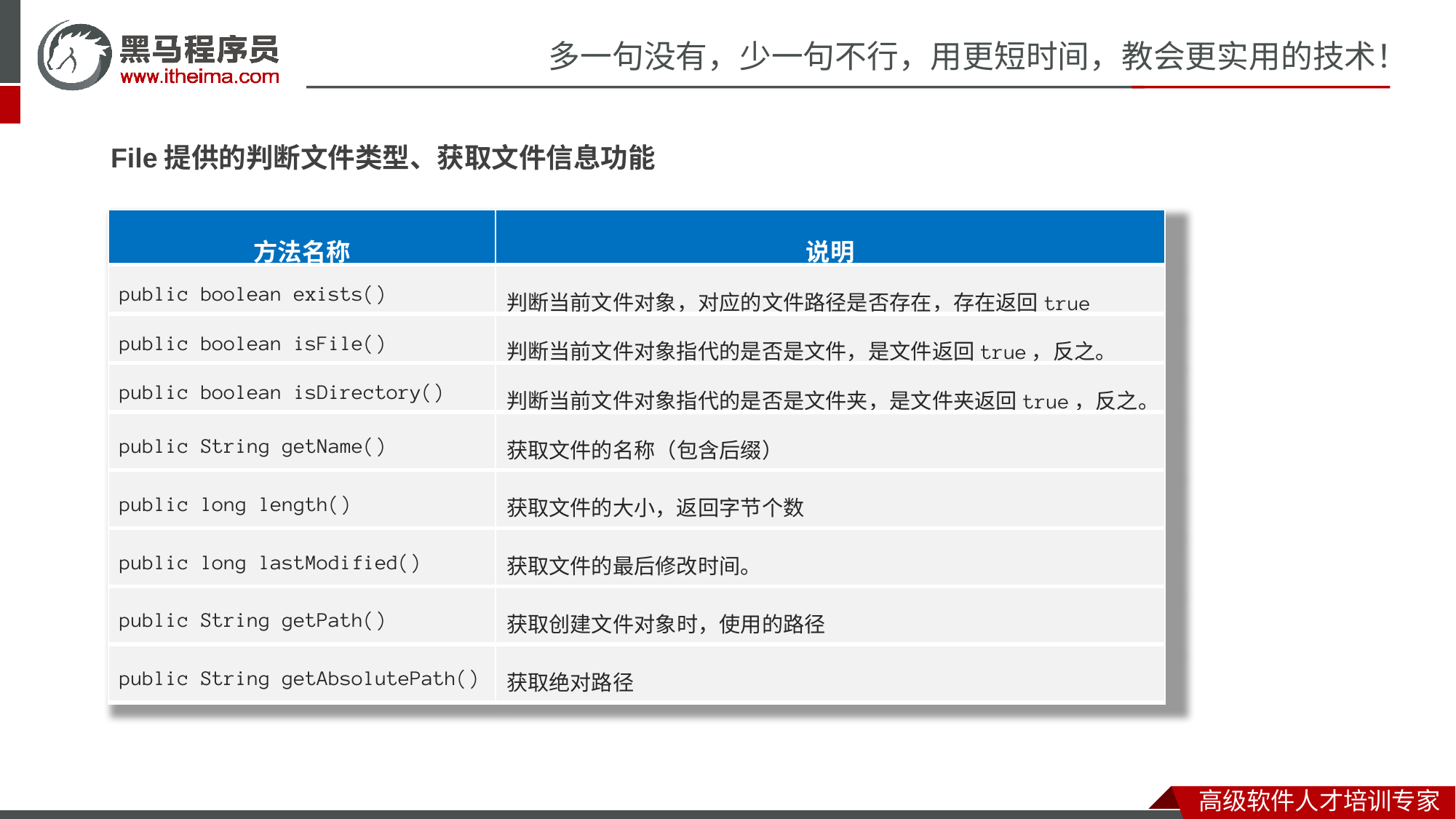

File提供的判断文件类型、获取文件信息功能
| 方法名称 | 说明 |
| --- | --- |
| public boolean exists() | 判断当前文件对象，对应的文件路径是否存在，存在返回true |
| public boolean isFile() | 判断当前文件对象指代的是否是文件，是文件返回true，反之。 |
| public boolean isDirectory() | 判断当前文件对象指代的是否是文件夹，是文件夹返回true，反之。 |
| public String getName() | 获取文件的名称（包含后缀） |
| public long length() | 获取文件的大小，返回字节个数 |
| public long lastModified() | 获取文件的最后修改时间。 |
| public String getPath() | 获取创建文件对象时，使用的路径 |
| public String getAbsolutePath() | 获取绝对路径 |